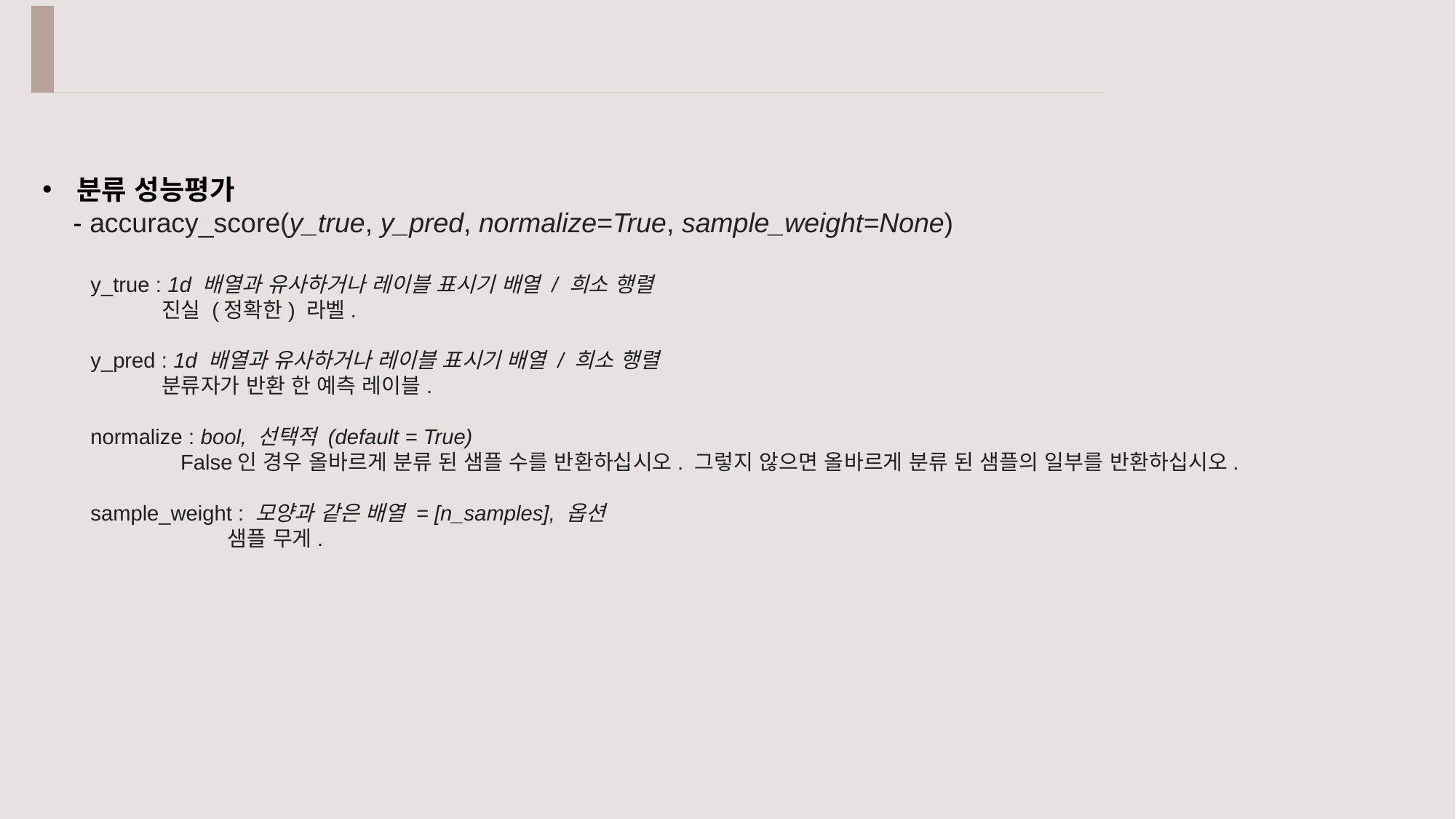

분류 성능평가
    - accuracy_score(y_true, y_pred, normalize=True, sample_weight=None)

        y_true : 1d 배열과 유사하거나 레이블 표시기 배열 / 희소 행렬
                   진실 (정확한) 라벨.

        y_pred : 1d 배열과 유사하거나 레이블 표시기 배열 / 희소 행렬
                   분류자가 반환 한 예측 레이블.

        normalize : bool, 선택적 (default = True)
                       False인 경우 올바르게 분류 된 샘플 수를 반환하십시오. 그렇지 않으면 올바르게 분류 된 샘플의 일부를 반환하십시오.

        sample_weight : 모양과 같은 배열 = [n_samples], 옵션
                              샘플 무게.